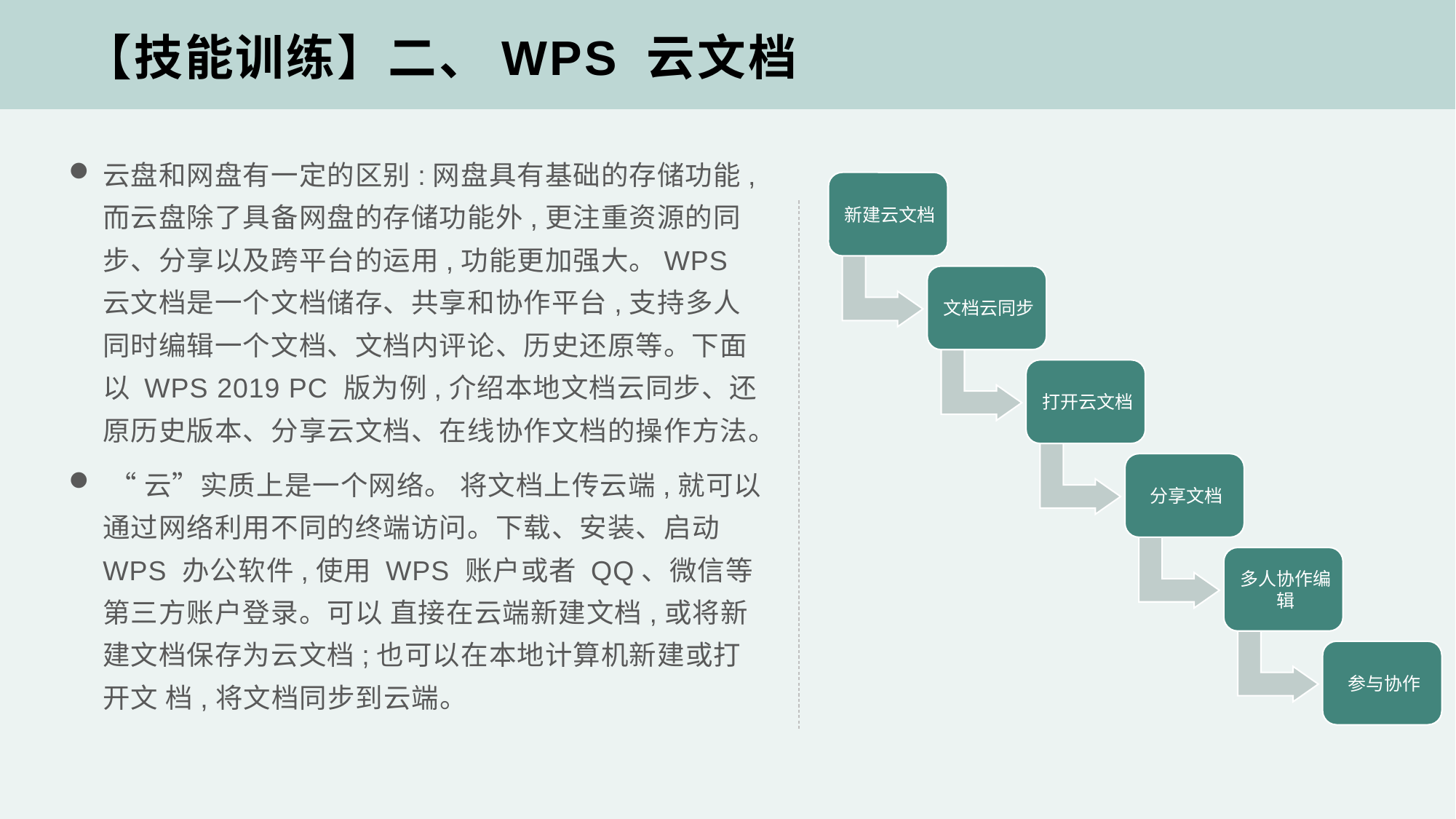

【技能训练】二、WPS 云文档
新建云文档
文档云同步
打开云文档
分享文档
多人协作编辑
参与协作
云盘和网盘有一定的区别:网盘具有基础的存储功能,而云盘除了具备网盘的存储功能外,更注重资源的同步、分享以及跨平台的运用,功能更加强大。WPS 云文档是一个文档储存、共享和协作平台,支持多人同时编辑一个文档、文档内评论、历史还原等。下面以 WPS 2019 PC 版为例,介绍本地文档云同步、还原历史版本、分享云文档、在线协作文档的操作方法。
 “云”实质上是一个网络。 将文档上传云端,就可以通过网络利用不同的终端访问。下载、安装、启动 WPS 办公软件,使用 WPS 账户或者 QQ、微信等第三方账户登录。可以 直接在云端新建文档,或将新建文档保存为云文档;也可以在本地计算机新建或打开文 档,将文档同步到云端。